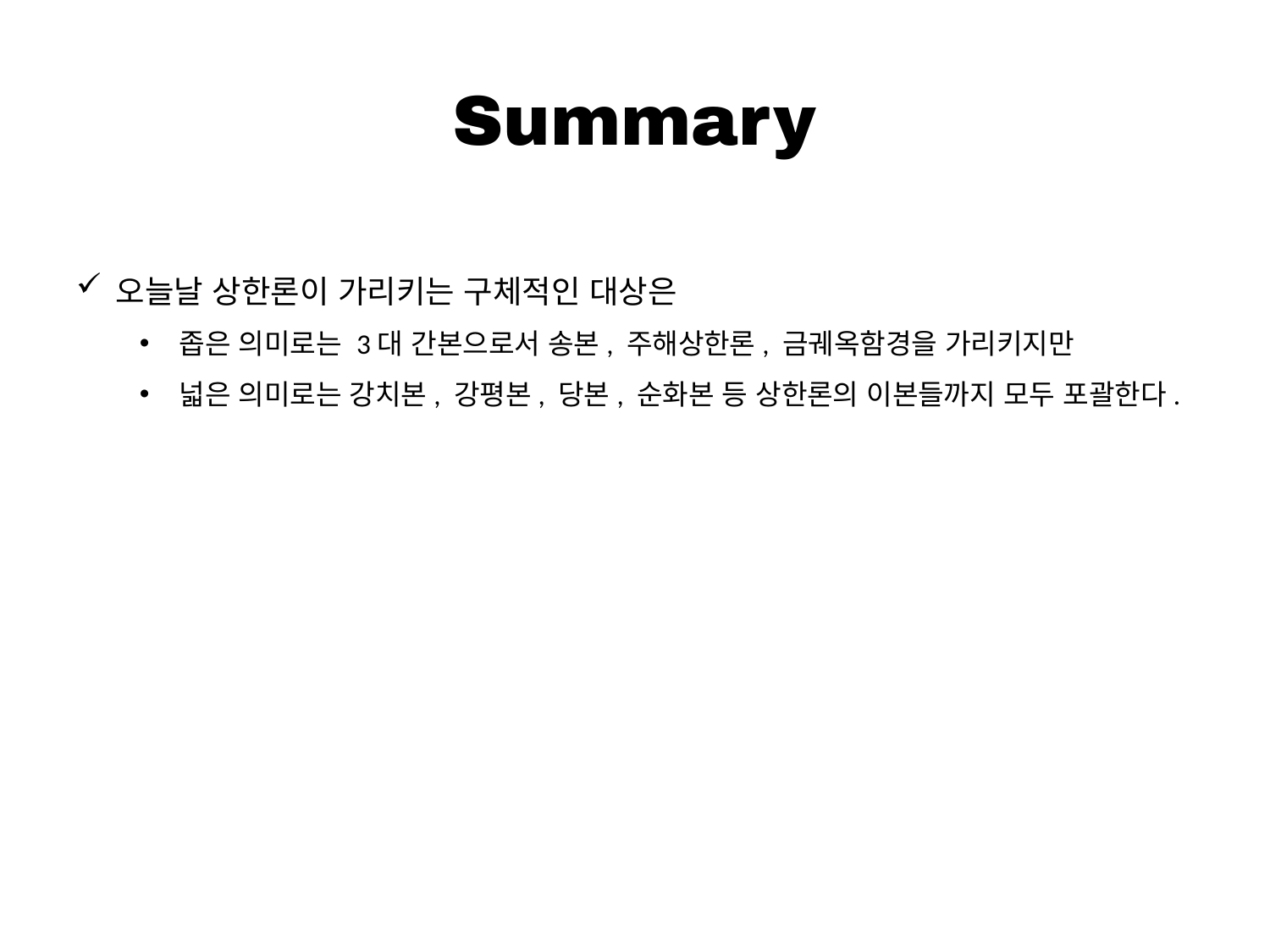

Summary

오늘날 상한론이 가리키는 구체적인 대상은
좁은 의미로는 3대 간본으로서 송본, 주해상한론, 금궤옥함경을 가리키지만
넓은 의미로는 강치본, 강평본, 당본, 순화본 등 상한론의 이본들까지 모두 포괄한다.